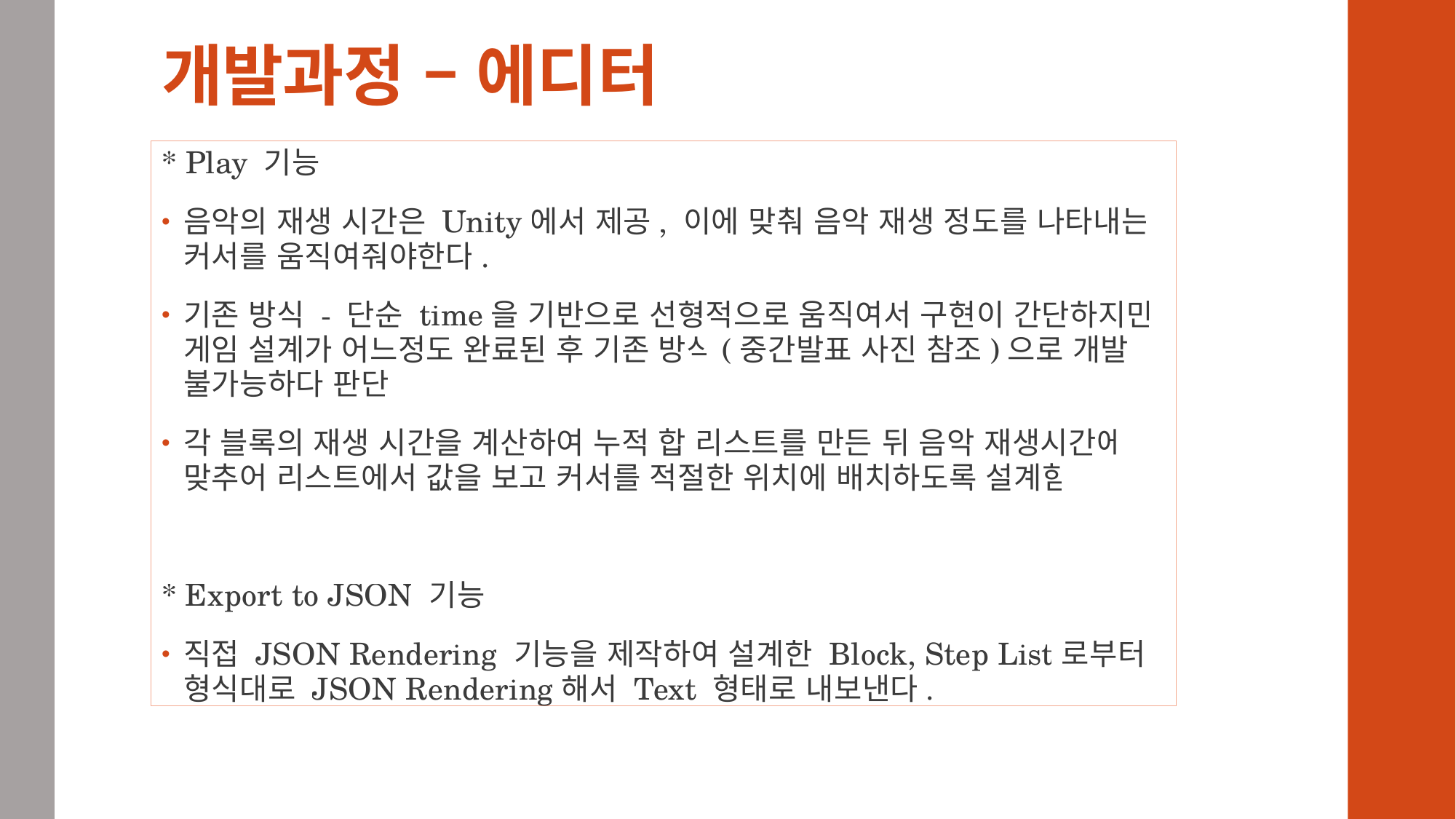

# 개발과정 – 에디터
* Play 기능
음악의 재생 시간은 Unity에서 제공, 이에 맞춰 음악 재생 정도를 나타내는 커서를 움직여줘야한다.
기존 방식 - 단순 time을 기반으로 선형적으로 움직여서 구현이 간단하지만 게임 설계가 어느정도 완료된 후 기존 방식(중간발표 사진 참조)으로 개발 불가능하다 판단
각 블록의 재생 시간을 계산하여 누적 합 리스트를 만든 뒤 음악 재생시간에 맞추어 리스트에서 값을 보고 커서를 적절한 위치에 배치하도록 설계함

* Export to JSON 기능
직접 JSON Rendering 기능을 제작하여 설계한 Block, Step List로부터 형식대로 JSON Rendering해서 Text 형태로 내보낸다.